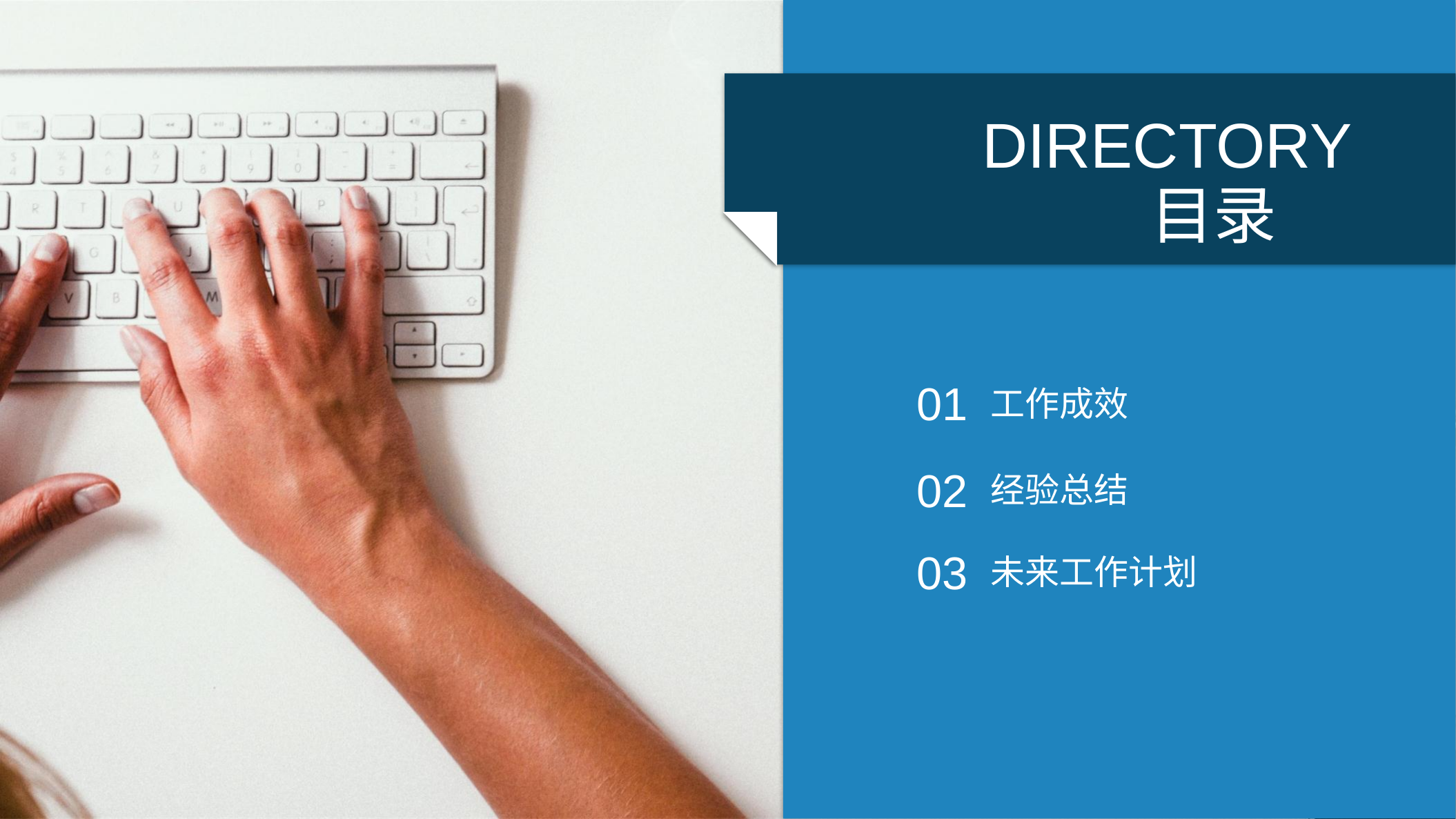

DIRECTORY
目录

01
工作成效
02
经验总结
03
未来工作计划